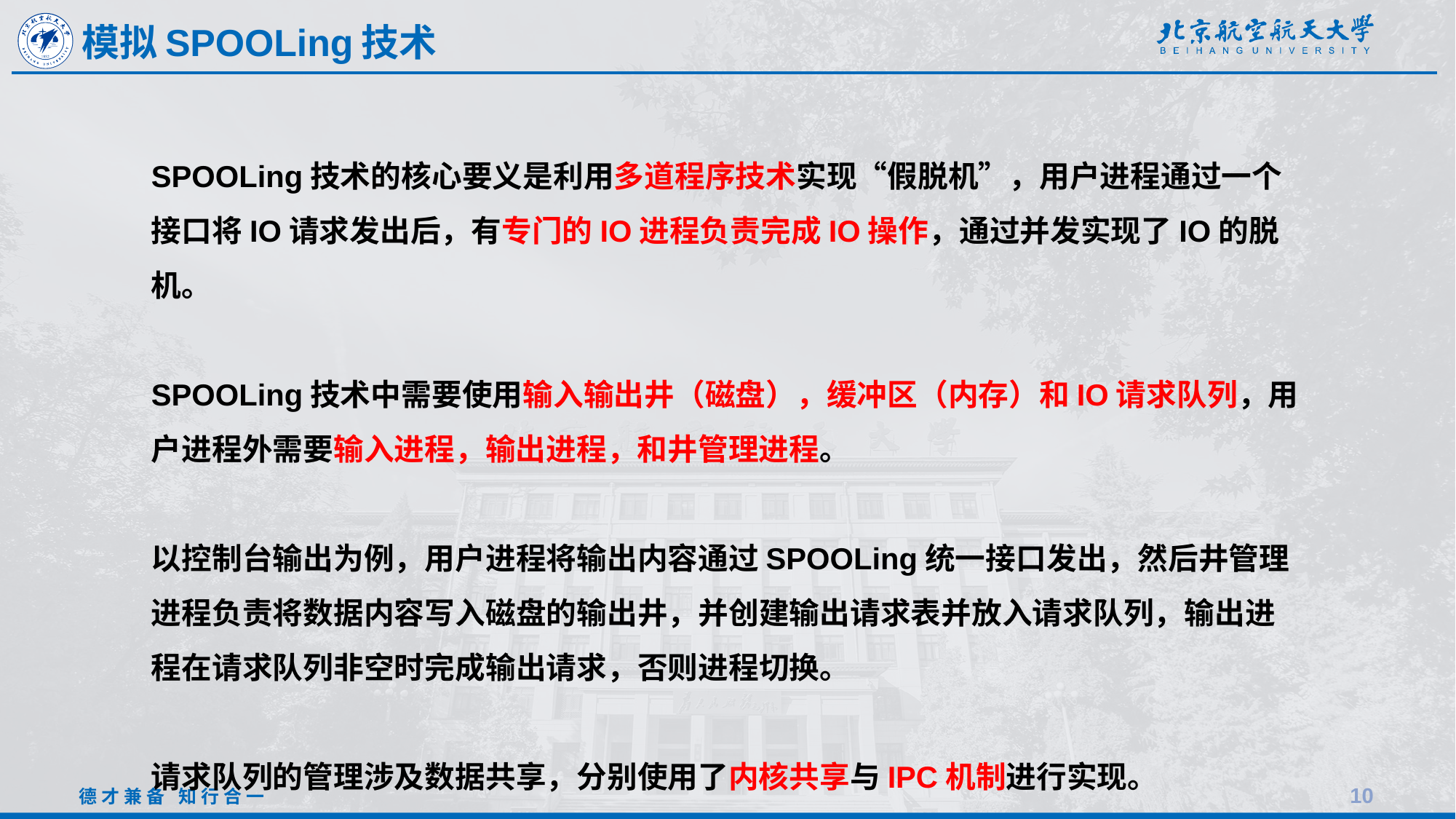

模拟SPOOLing技术
SPOOLing技术的核心要义是利用多道程序技术实现“假脱机”，用户进程通过一个接口将IO请求发出后，有专门的IO进程负责完成IO操作，通过并发实现了IO的脱机。

SPOOLing技术中需要使用输入输出井（磁盘），缓冲区（内存）和IO请求队列，用户进程外需要输入进程，输出进程，和井管理进程。

以控制台输出为例，用户进程将输出内容通过SPOOLing统一接口发出，然后井管理进程负责将数据内容写入磁盘的输出井，并创建输出请求表并放入请求队列，输出进程在请求队列非空时完成输出请求，否则进程切换。

请求队列的管理涉及数据共享，分别使用了内核共享与IPC机制进行实现。
10